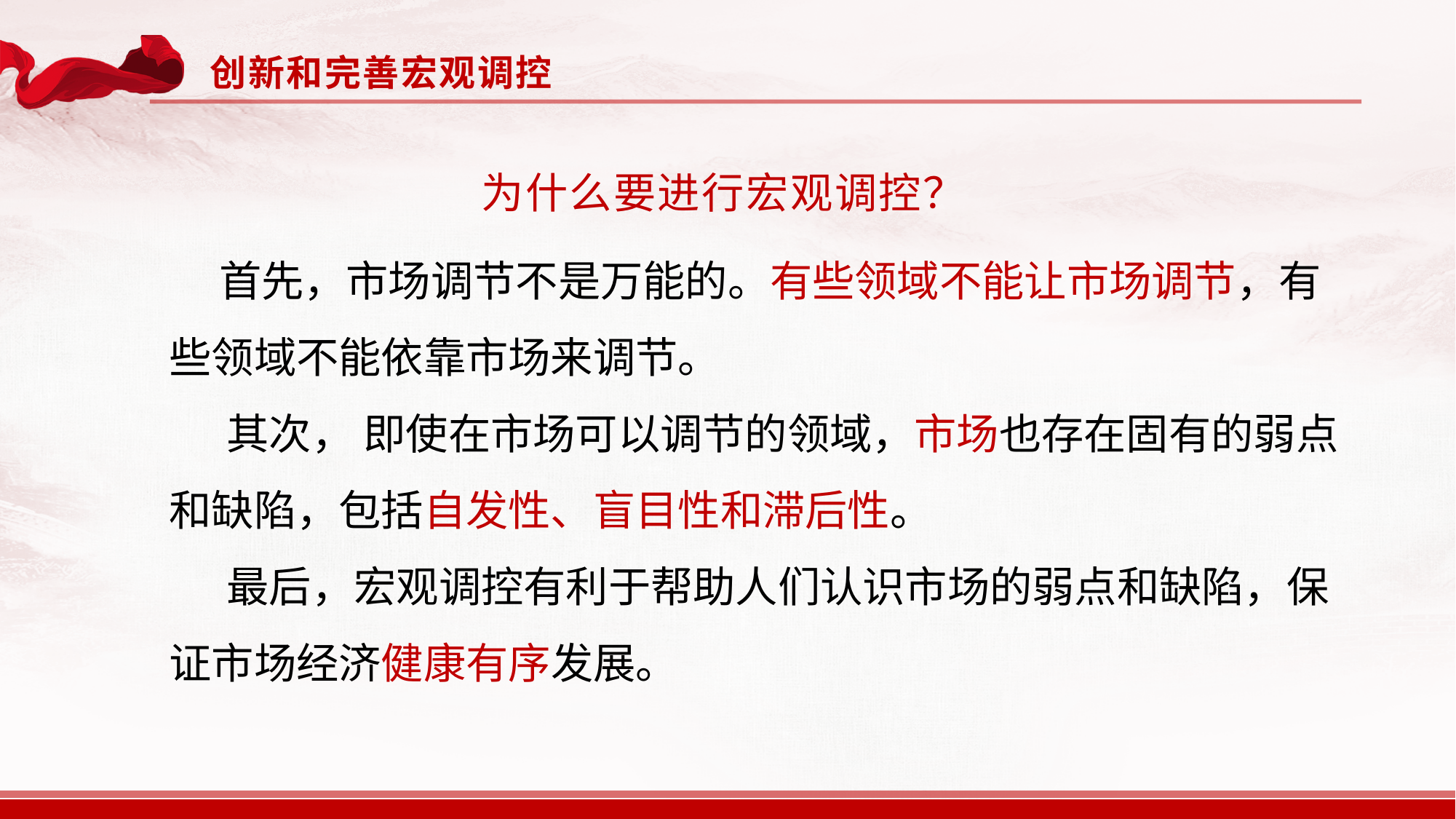

创新和完善宏观调控
为什么要进行宏观调控？
     首先，市场调节不是万能的。有些领域不能让市场调节，有些领域不能依靠市场来调节。
     其次， 即使在市场可以调节的领域，市场也存在固有的弱点和缺陷，包括自发性、盲目性和滞后性。
     最后，宏观调控有利于帮助人们认识市场的弱点和缺陷，保证市场经济健康有序发展。